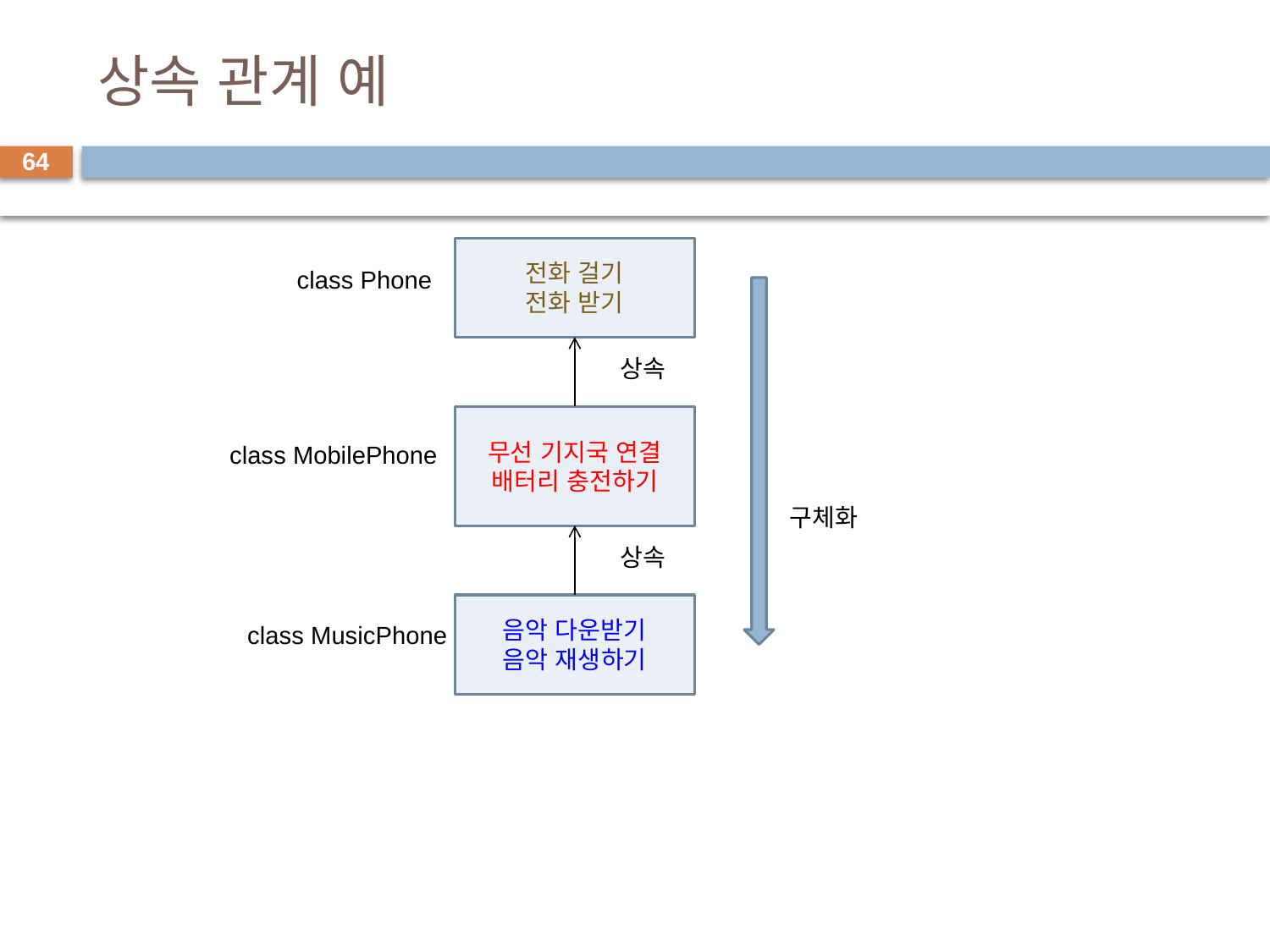

# 상속 관계 예
64
전화 걸기
전화 받기
class Phone
상속
무선 기지국 연결
배터리 충전하기
class MobilePhone

구체화
상속
음악 다운받기
음악 재생하기
class MusicPhone